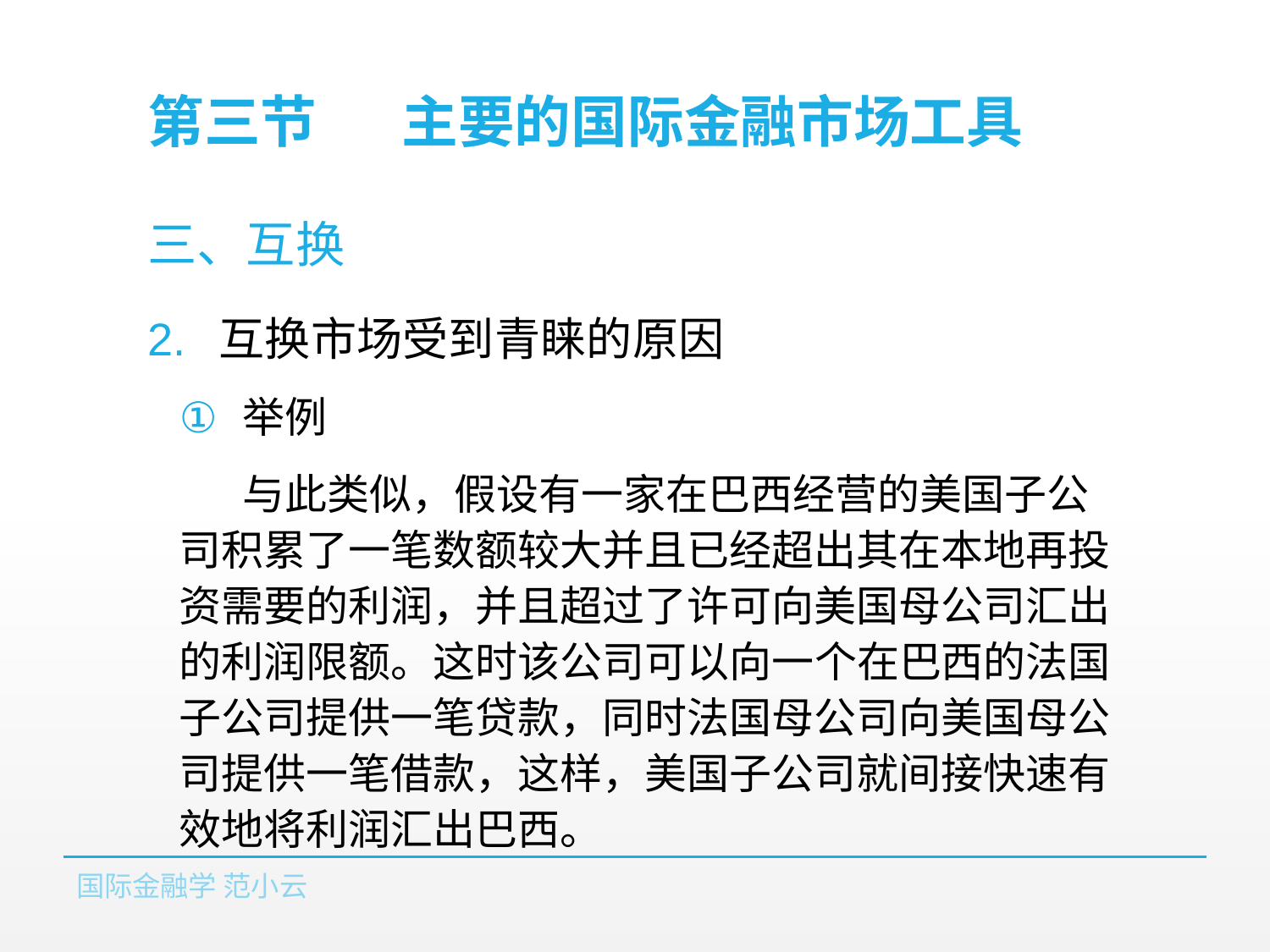

# 第三节	主要的国际金融市场工具
三、互换
互换市场受到青睐的原因
举例
与此类似，假设有一家在巴西经营的美国子公司积累了一笔数额较大并且已经超出其在本地再投资需要的利润，并且超过了许可向美国母公司汇出的利润限额。这时该公司可以向一个在巴西的法国子公司提供一笔贷款，同时法国母公司向美国母公司提供一笔借款，这样，美国子公司就间接快速有效地将利润汇出巴西。
国际金融学 范小云